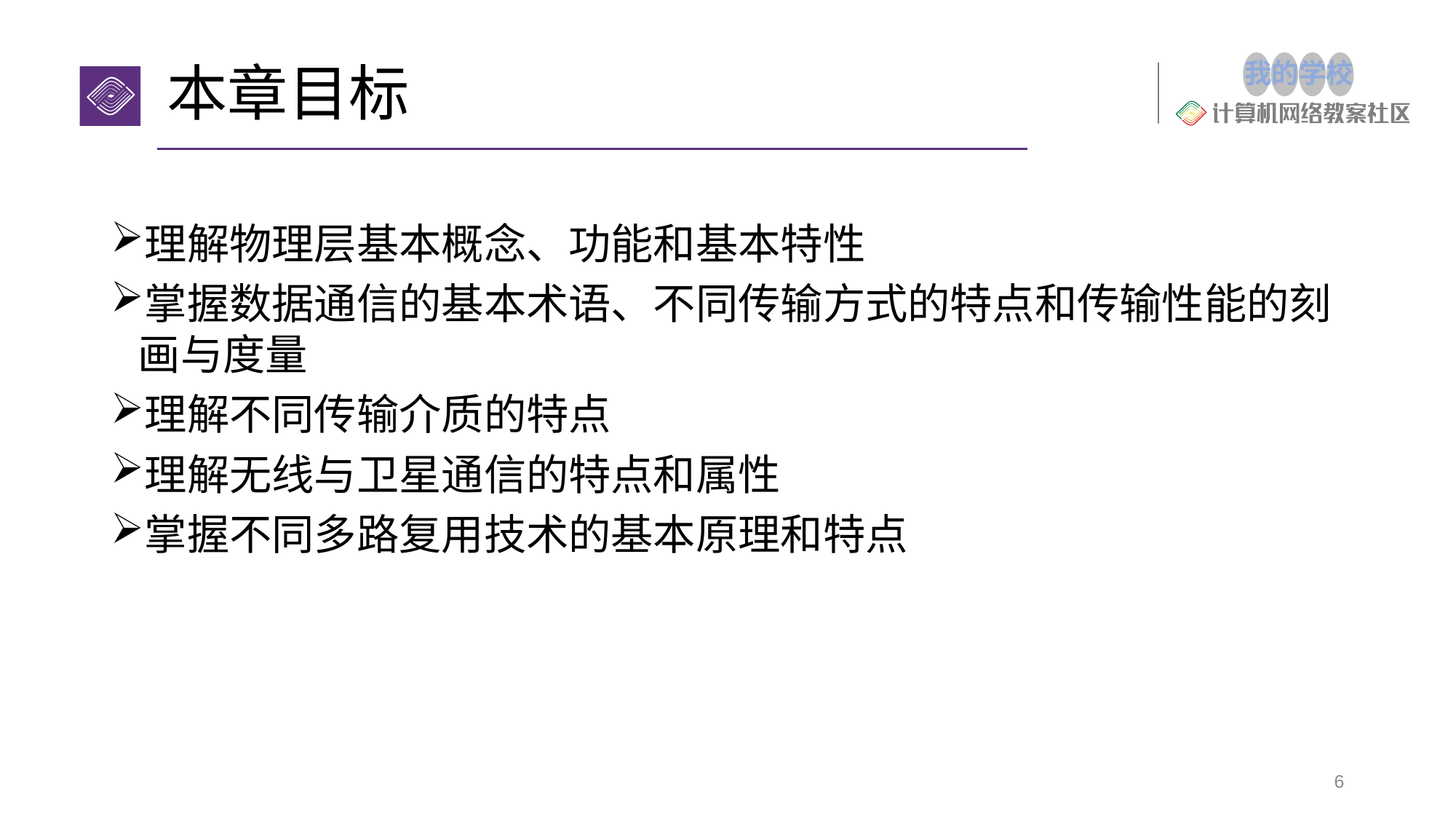

# 本章目标
理解物理层基本概念、功能和基本特性
掌握数据通信的基本术语、不同传输方式的特点和传输性能的刻画与度量
理解不同传输介质的特点
理解无线与卫星通信的特点和属性
掌握不同多路复用技术的基本原理和特点
6